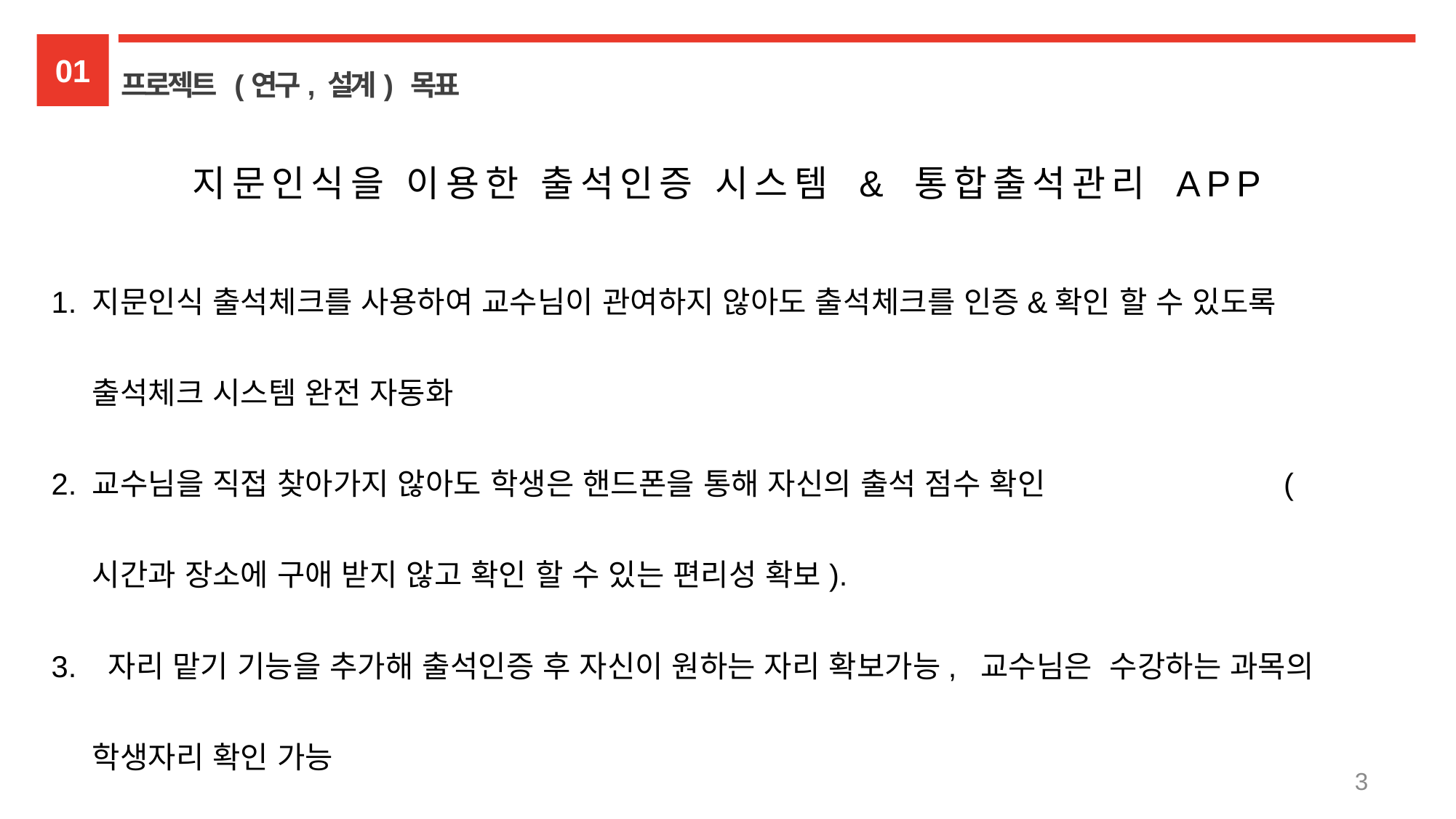

01
프로젝트  (연구, 설계)  목표

지문인식을 이용한 출석인증 시스템 & 통합출석관리 APP
지문인식 출석체크를 사용하여 교수님이 관여하지 않아도 출석체크를 인증&확인 할 수 있도록    출석체크 시스템 완전 자동화
교수님을 직접 찾아가지 않아도 학생은 핸드폰을 통해 자신의 출석 점수 확인                           (시간과 장소에 구애 받지 않고 확인 할 수 있는 편리성 확보).
 자리 맡기 기능을 추가해 출석인증 후 자신이 원하는 자리 확보가능,  교수님은  수강하는 과목의 학생자리 확인 가능
3